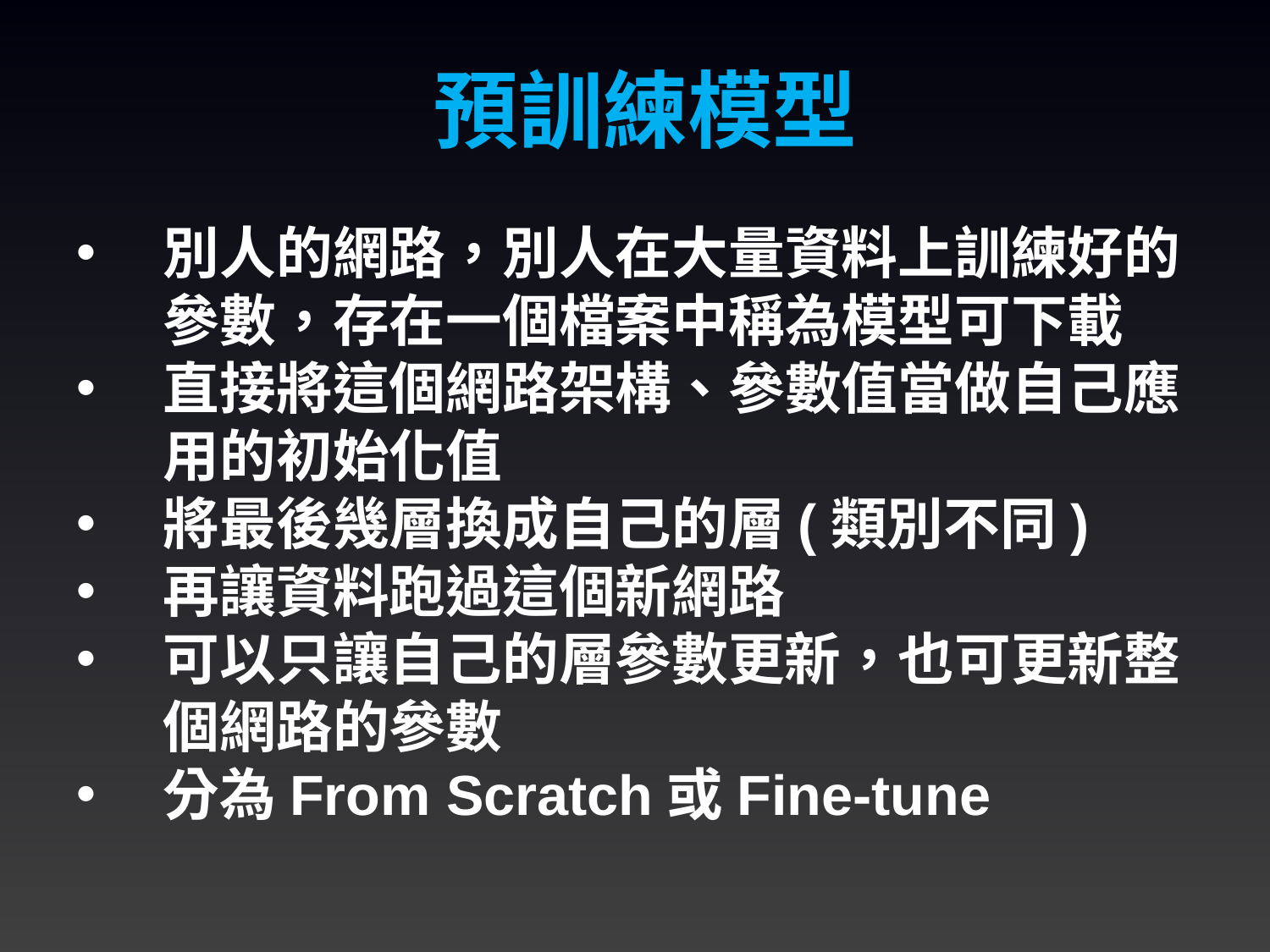

預訓練模型
別人的網路，別人在大量資料上訓練好的參數，存在一個檔案中稱為模型可下載
直接將這個網路架構、參數值當做自己應用的初始化值
將最後幾層換成自己的層(類別不同)
再讓資料跑過這個新網路
可以只讓自己的層參數更新，也可更新整個網路的參數
分為From Scratch或Fine-tune